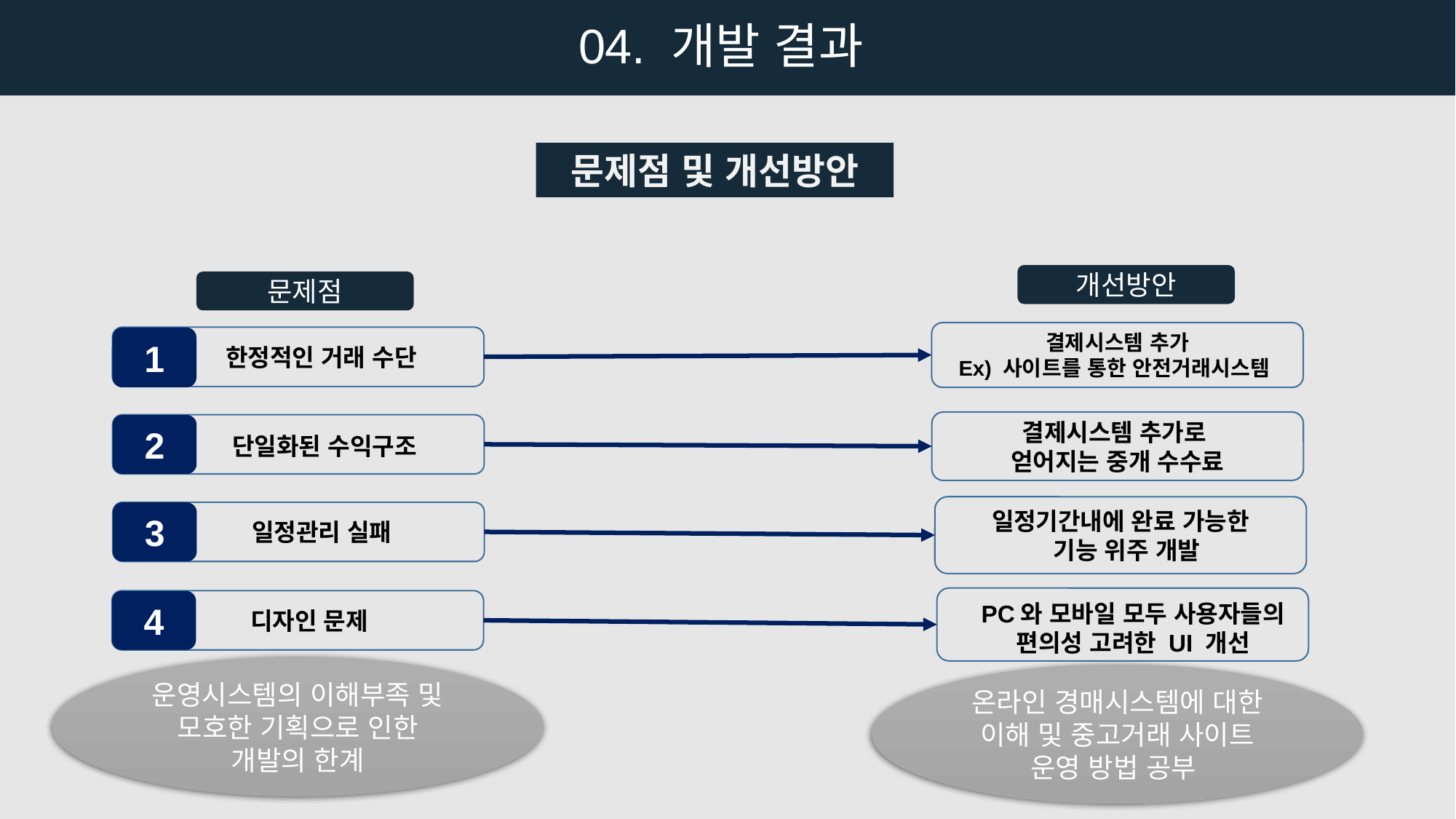

04. 개발 결과
문제점 및 개선방안
개선방안
문제점
결제시스템 추가
Ex) 사이트를 통한 안전거래시스템
      한정적인 거래 수단
1
결제시스템 추가로
얻어지는 중개 수수료
      단일화된 수익구조
2
일정기간내에 완료 가능한
 기능 위주 개발
      일정관리 실패
3

   디자인 문제
4
PC와 모바일 모두 사용자들의 편의성 고려한 UI 개선

운영시스템의 이해부족 및
모호한 기획으로 인한
개발의 한계
온라인 경매시스템에 대한 이해 및 중고거래 사이트 운영 방법 공부